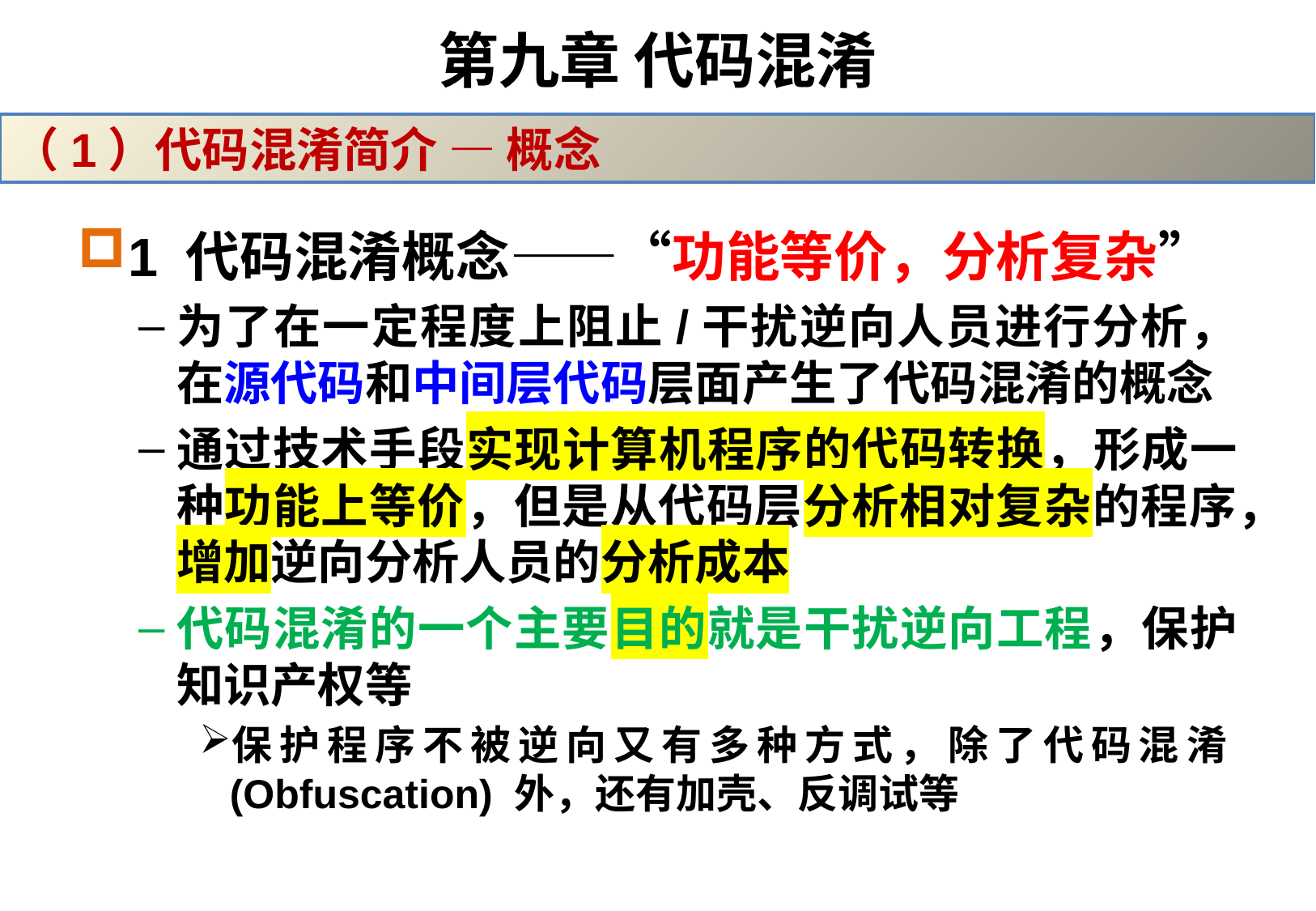

# 第九章 代码混淆
（1）代码混淆简介 — 概念
1 代码混淆概念——“功能等价，分析复杂”
为了在一定程度上阻止/干扰逆向人员进行分析，在源代码和中间层代码层面产生了代码混淆的概念
通过技术手段实现计算机程序的代码转换，形成一种功能上等价，但是从代码层分析相对复杂的程序，增加逆向分析人员的分析成本
代码混淆的一个主要目的就是干扰逆向工程，保护知识产权等
保护程序不被逆向又有多种方式，除了代码混淆(Obfuscation) 外，还有加壳、反调试等